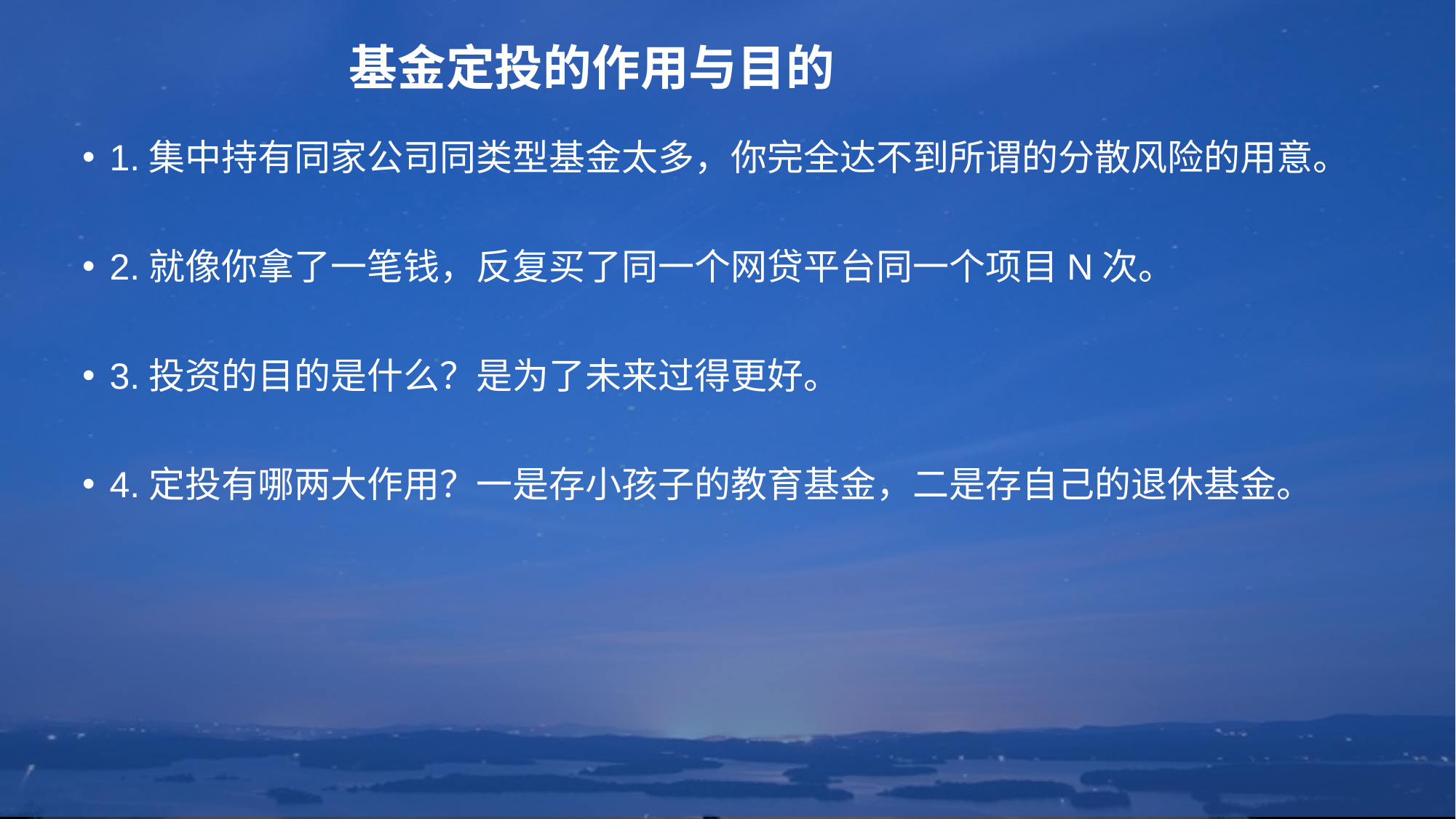

# 基金定投的作用与目的
1.集中持有同家公司同类型基金太多，你完全达不到所谓的分散风险的用意。

2.就像你拿了一笔钱，反复买了同一个网贷平台同一个项目N次。

3.投资的目的是什么？是为了未来过得更好。

4.定投有哪两大作用？一是存小孩子的教育基金，二是存自己的退休基金。